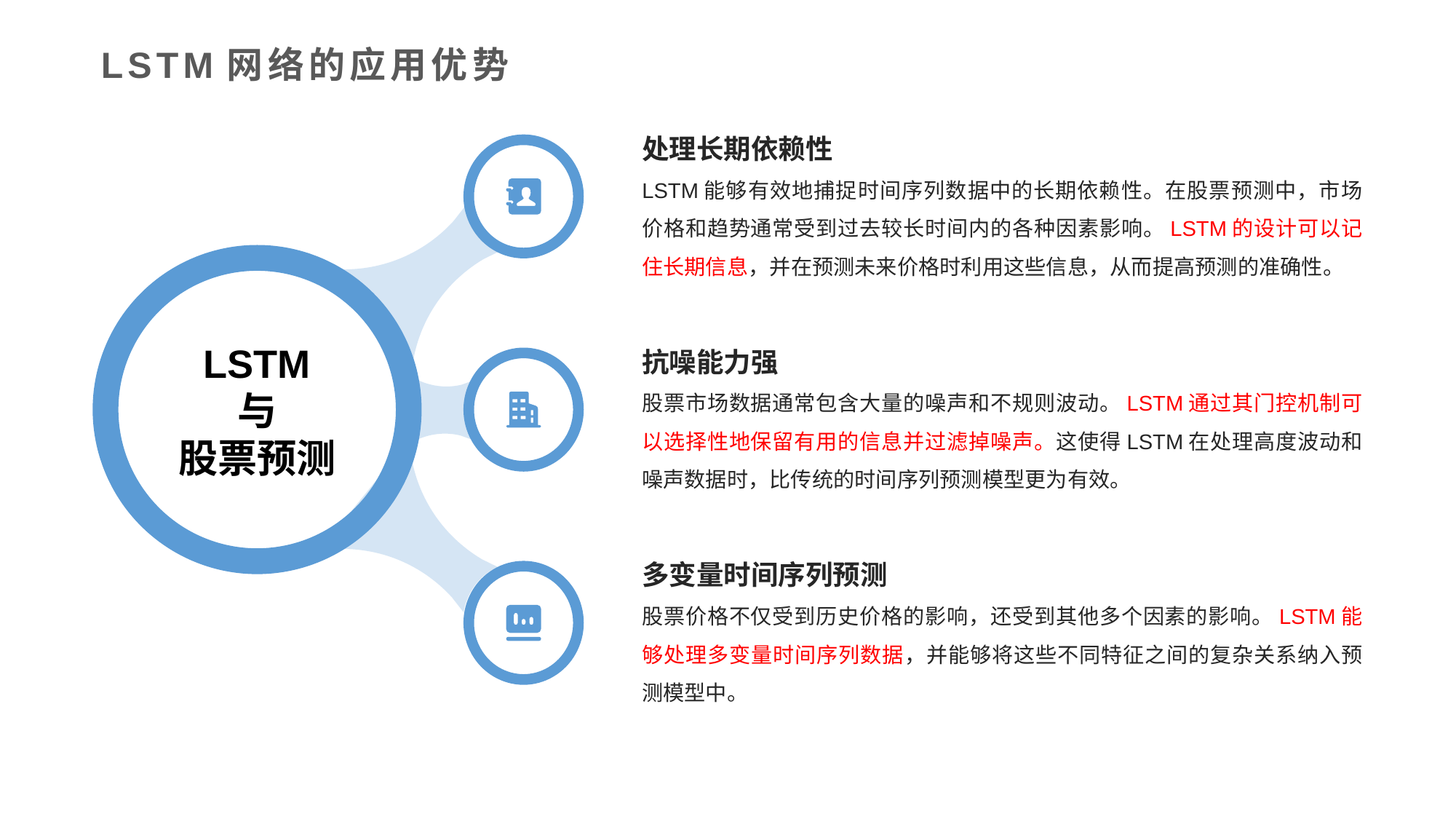

LSTM网络的应用优势
处理长期依赖性
LSTM能够有效地捕捉时间序列数据中的长期依赖性。在股票预测中，市场价格和趋势通常受到过去较长时间内的各种因素影响。LSTM的设计可以记住长期信息，并在预测未来价格时利用这些信息，从而提高预测的准确性。

LSTM
与
股票预测
抗噪能力强
股票市场数据通常包含大量的噪声和不规则波动。LSTM通过其门控机制可以选择性地保留有用的信息并过滤掉噪声。这使得LSTM在处理高度波动和噪声数据时，比传统的时间序列预测模型更为有效。

多变量时间序列预测
股票价格不仅受到历史价格的影响，还受到其他多个因素的影响。LSTM能够处理多变量时间序列数据，并能够将这些不同特征之间的复杂关系纳入预测模型中。

6